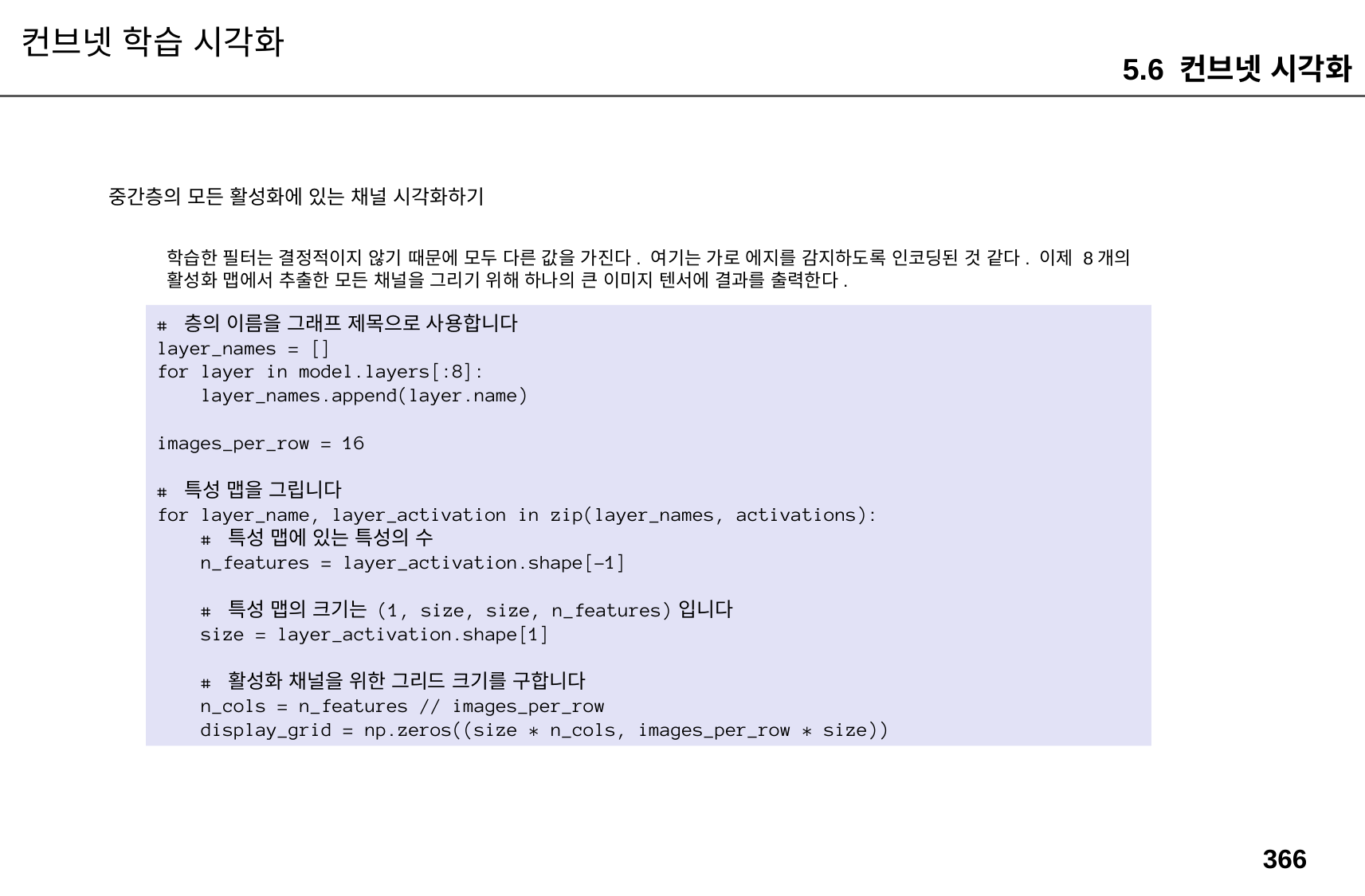

컨브넷 학습 시각화
5.6 컨브넷 시각화
중간층의 모든 활성화에 있는 채널 시각화하기
학습한 필터는 결정적이지 않기 때문에 모두 다른 값을 가진다. 여기는 가로 에지를 감지하도록 인코딩된 것 같다. 이제 8개의 활성화 맵에서 추출한 모든 채널을 그리기 위해 하나의 큰 이미지 텐서에 결과를 출력한다.
# 층의 이름을 그래프 제목으로 사용합니다
layer_names = []
for layer in model.layers[:8]:
    layer_names.append(layer.name)

images_per_row = 16

# 특성 맵을 그립니다
for layer_name, layer_activation in zip(layer_names, activations):
    # 특성 맵에 있는 특성의 수
    n_features = layer_activation.shape[-1]

    # 특성 맵의 크기는 (1, size, size, n_features)입니다
    size = layer_activation.shape[1]

    # 활성화 채널을 위한 그리드 크기를 구합니다
    n_cols = n_features // images_per_row
    display_grid = np.zeros((size * n_cols, images_per_row * size))